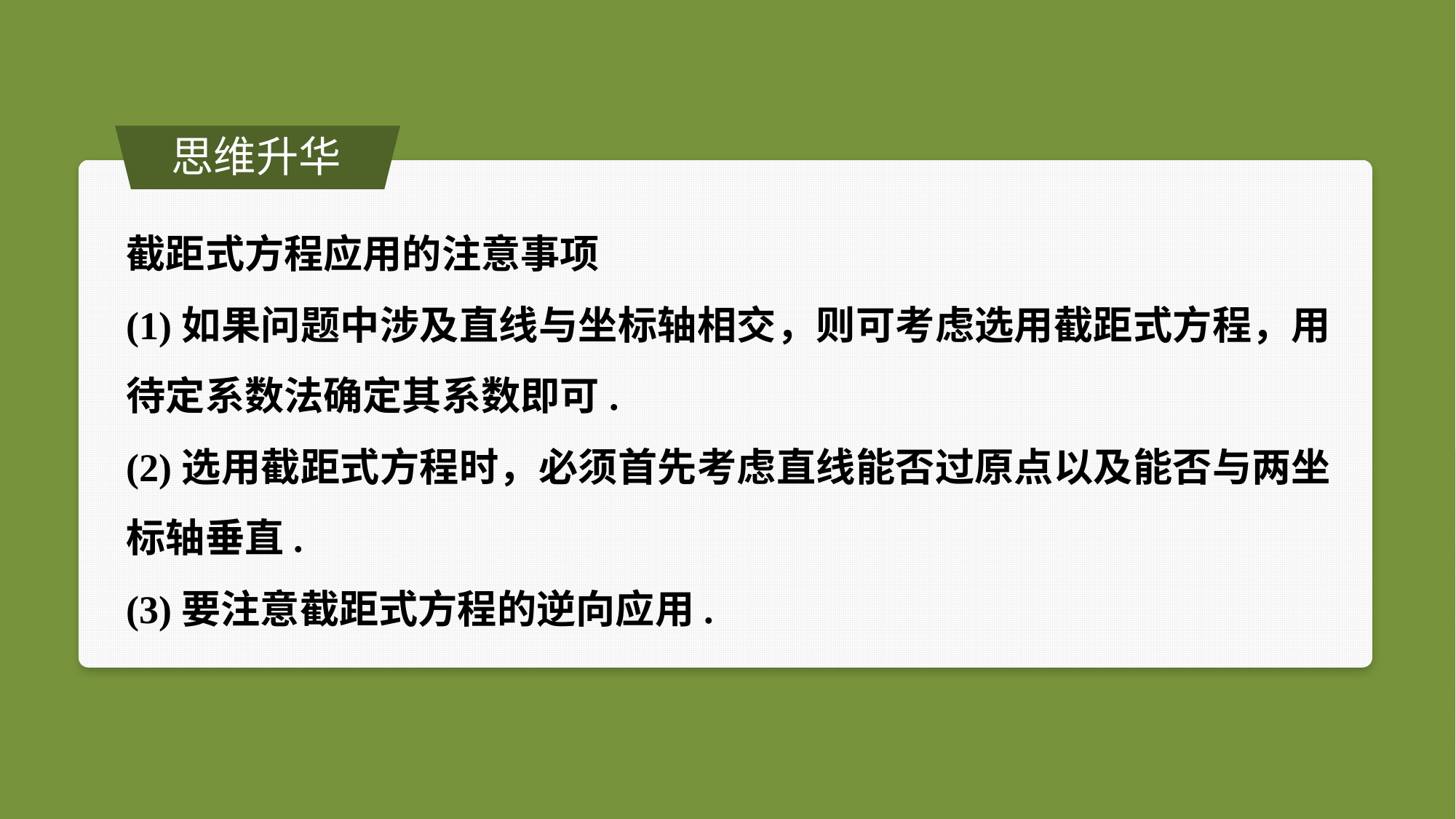

思维升华

截距式方程应用的注意事项
(1)如果问题中涉及直线与坐标轴相交，则可考虑选用截距式方程，用待定系数法确定其系数即可.
(2)选用截距式方程时，必须首先考虑直线能否过原点以及能否与两坐标轴垂直.
(3)要注意截距式方程的逆向应用.